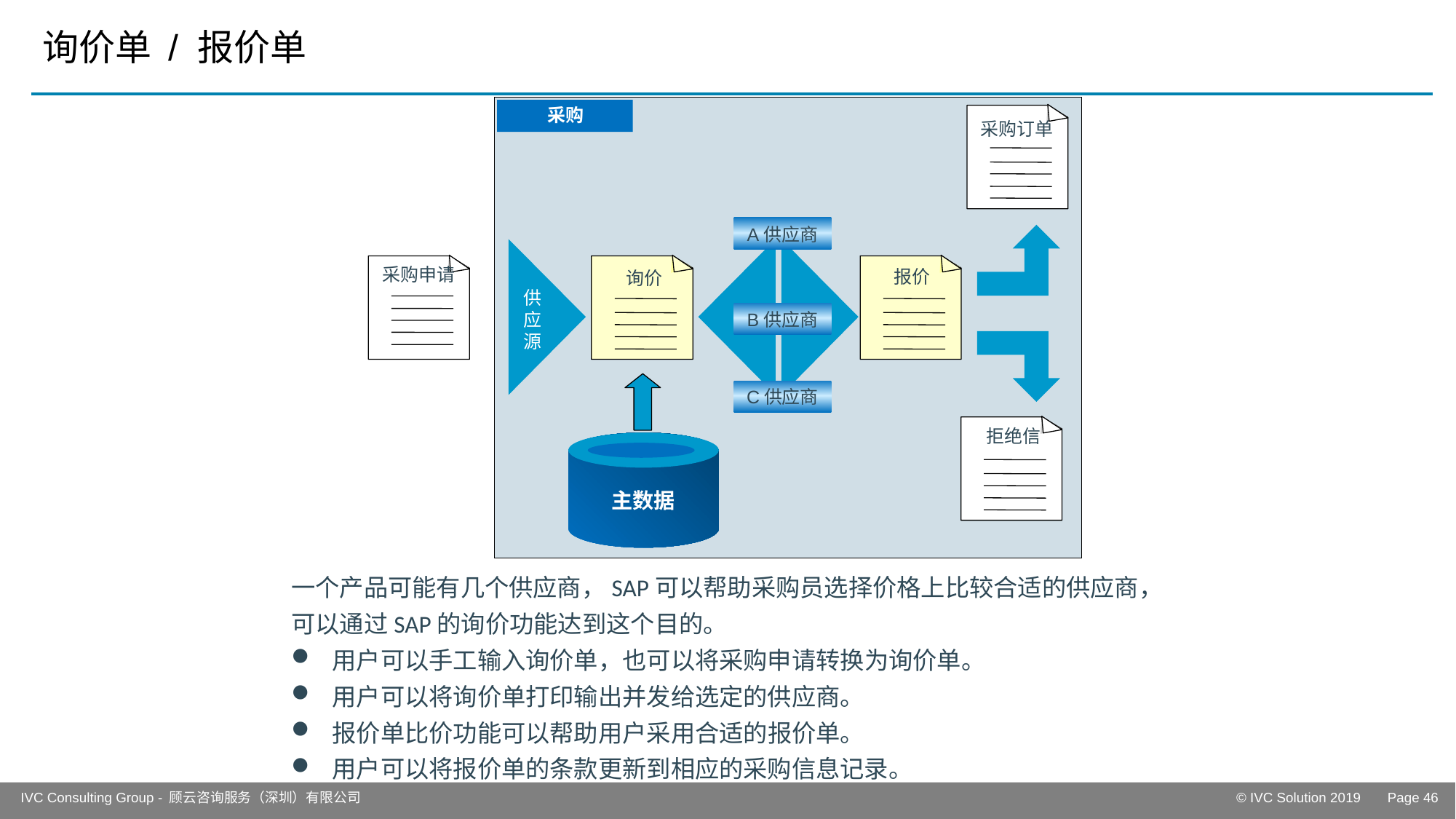

# 询价单 / 报价单

采购

采购订单

A供应商

供应商 A

采购申请
报价
询价
供
应
源

B供应商

供应商 B

C供应商
供应商 C

拒绝信

主数据

一个产品可能有几个供应商，SAP可以帮助采购员选择价格上比较合适的供应商，可以通过SAP的询价功能达到这个目的。
用户可以手工输入询价单，也可以将采购申请转换为询价单。
用户可以将询价单打印输出并发给选定的供应商。
报价单比价功能可以帮助用户采用合适的报价单。
用户可以将报价单的条款更新到相应的采购信息记录。